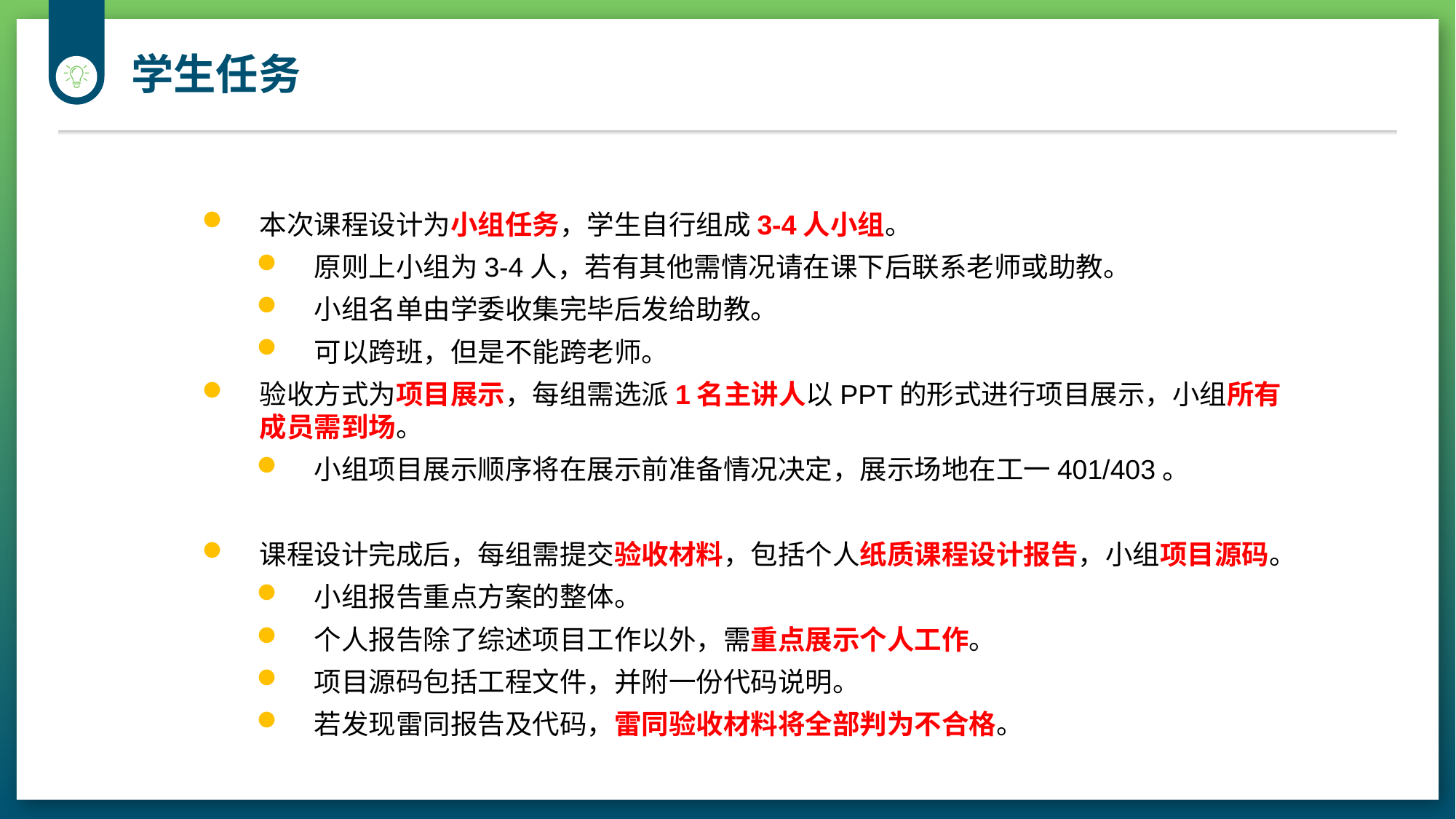

学生任务

本次课程设计为小组任务，学生自行组成3-4人小组。
原则上小组为3-4人，若有其他需情况请在课下后联系老师或助教。
小组名单由学委收集完毕后发给助教。
可以跨班，但是不能跨老师。
验收方式为项目展示，每组需选派1名主讲人以PPT的形式进行项目展示，小组所有成员需到场。
小组项目展示顺序将在展示前准备情况决定，展示场地在工一401/403。

课程设计完成后，每组需提交验收材料，包括个人纸质课程设计报告，小组项目源码。
小组报告重点方案的整体。
个人报告除了综述项目工作以外，需重点展示个人工作。
项目源码包括工程文件，并附一份代码说明。
若发现雷同报告及代码，雷同验收材料将全部判为不合格。